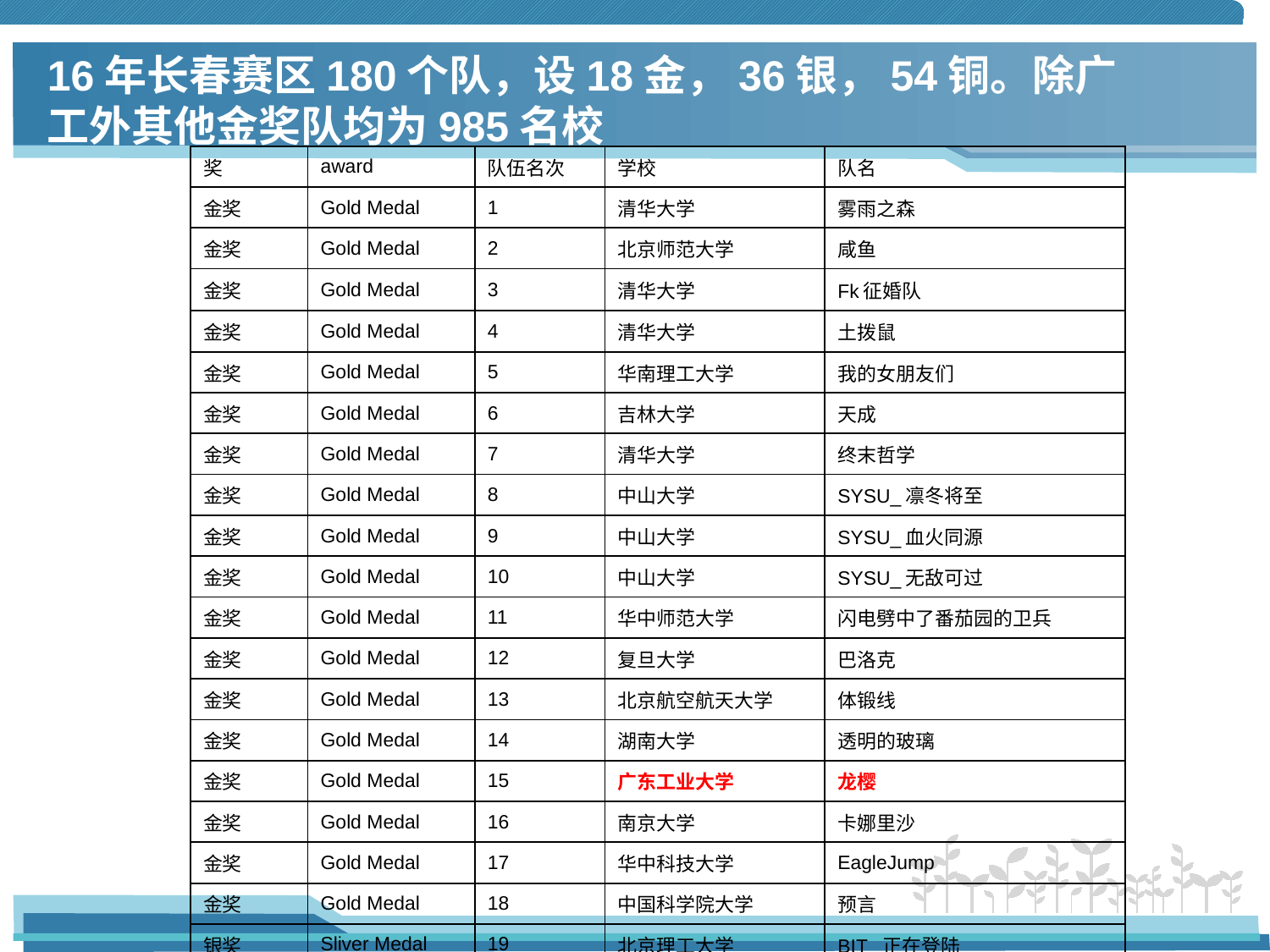

# 16年长春赛区180个队，设18金，36银，54铜。除广工外其他金奖队均为985名校
| 奖 | award | 队伍名次 | 学校 | 队名 |
| --- | --- | --- | --- | --- |
| 金奖 | Gold Medal | 1 | 清华大学 | 雾雨之森 |
| 金奖 | Gold Medal | 2 | 北京师范大学 | 咸鱼 |
| 金奖 | Gold Medal | 3 | 清华大学 | Fk征婚队 |
| 金奖 | Gold Medal | 4 | 清华大学 | 土拨鼠 |
| 金奖 | Gold Medal | 5 | 华南理工大学 | 我的女朋友们 |
| 金奖 | Gold Medal | 6 | 吉林大学 | 天成 |
| 金奖 | Gold Medal | 7 | 清华大学 | 终末哲学 |
| 金奖 | Gold Medal | 8 | 中山大学 | SYSU\_凛冬将至 |
| 金奖 | Gold Medal | 9 | 中山大学 | SYSU\_血火同源 |
| 金奖 | Gold Medal | 10 | 中山大学 | SYSU\_无敌可过 |
| 金奖 | Gold Medal | 11 | 华中师范大学 | 闪电劈中了番茄园的卫兵 |
| 金奖 | Gold Medal | 12 | 复旦大学 | 巴洛克 |
| 金奖 | Gold Medal | 13 | 北京航空航天大学 | 体锻线 |
| 金奖 | Gold Medal | 14 | 湖南大学 | 透明的玻璃 |
| 金奖 | Gold Medal | 15 | 广东工业大学 | 龙樱 |
| 金奖 | Gold Medal | 16 | 南京大学 | 卡娜里沙 |
| 金奖 | Gold Medal | 17 | 华中科技大学 | EagleJump |
| 金奖 | Gold Medal | 18 | 中国科学院大学 | 预言 |
| 银奖 | Sliver Medal | 19 | 北京理工大学 | BIT\_正在登陆 |
| 银奖 | Sliver Medal | 20 | 中南大学 | 东北打酱油 |